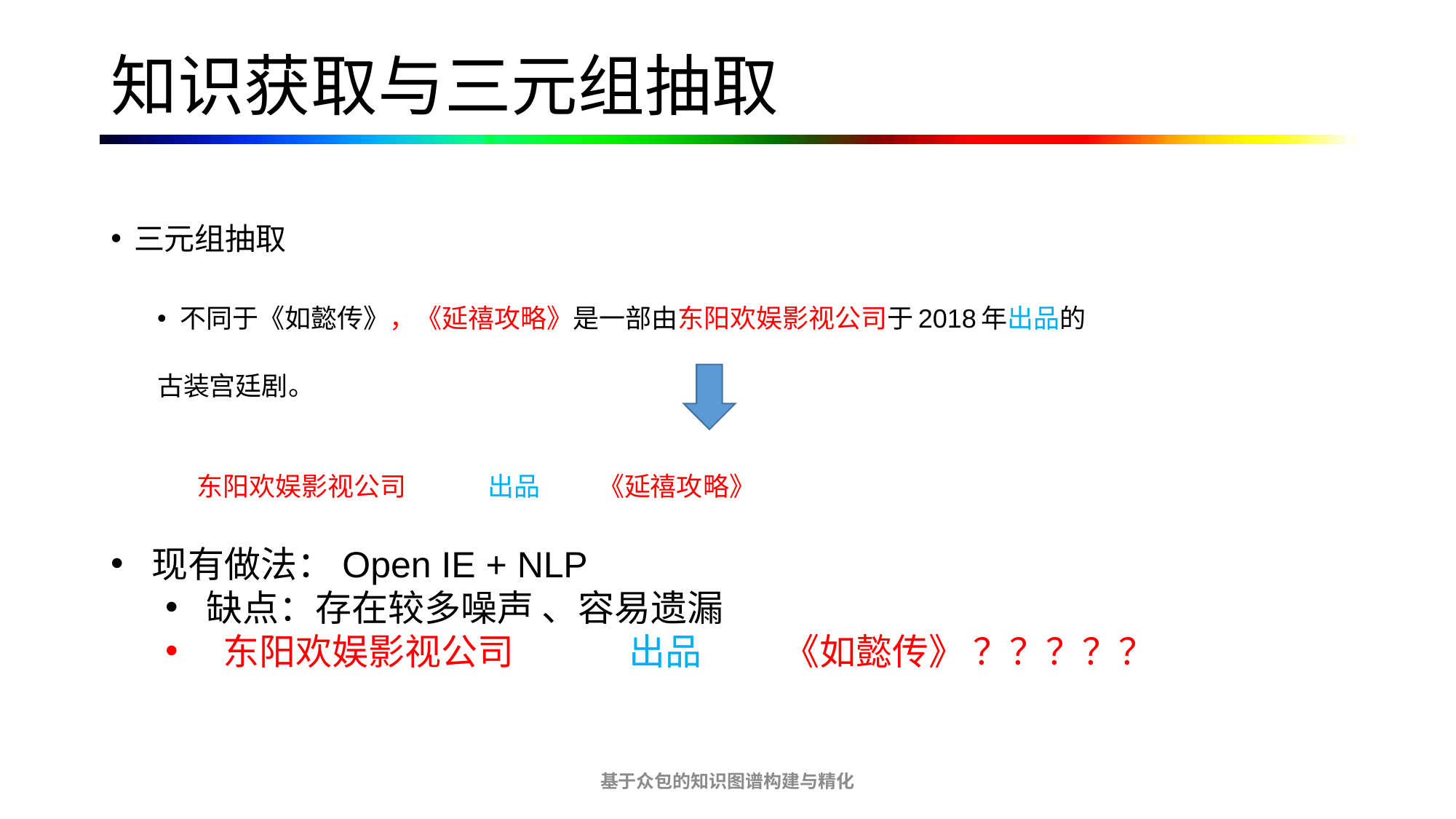

# 知识获取与三元组抽取
三元组抽取

不同于《如懿传》，《延禧攻略》是一部由东阳欢娱影视公司于2018年出品的

古装宫廷剧。

      东阳欢娱影视公司              出品          《延禧攻略》

现有做法：Open IE + NLP
缺点：存在较多噪声 、容易遗漏
 东阳欢娱影视公司              出品          《如懿传》 ？？？？？

基于众包的知识图谱构建与精化
66